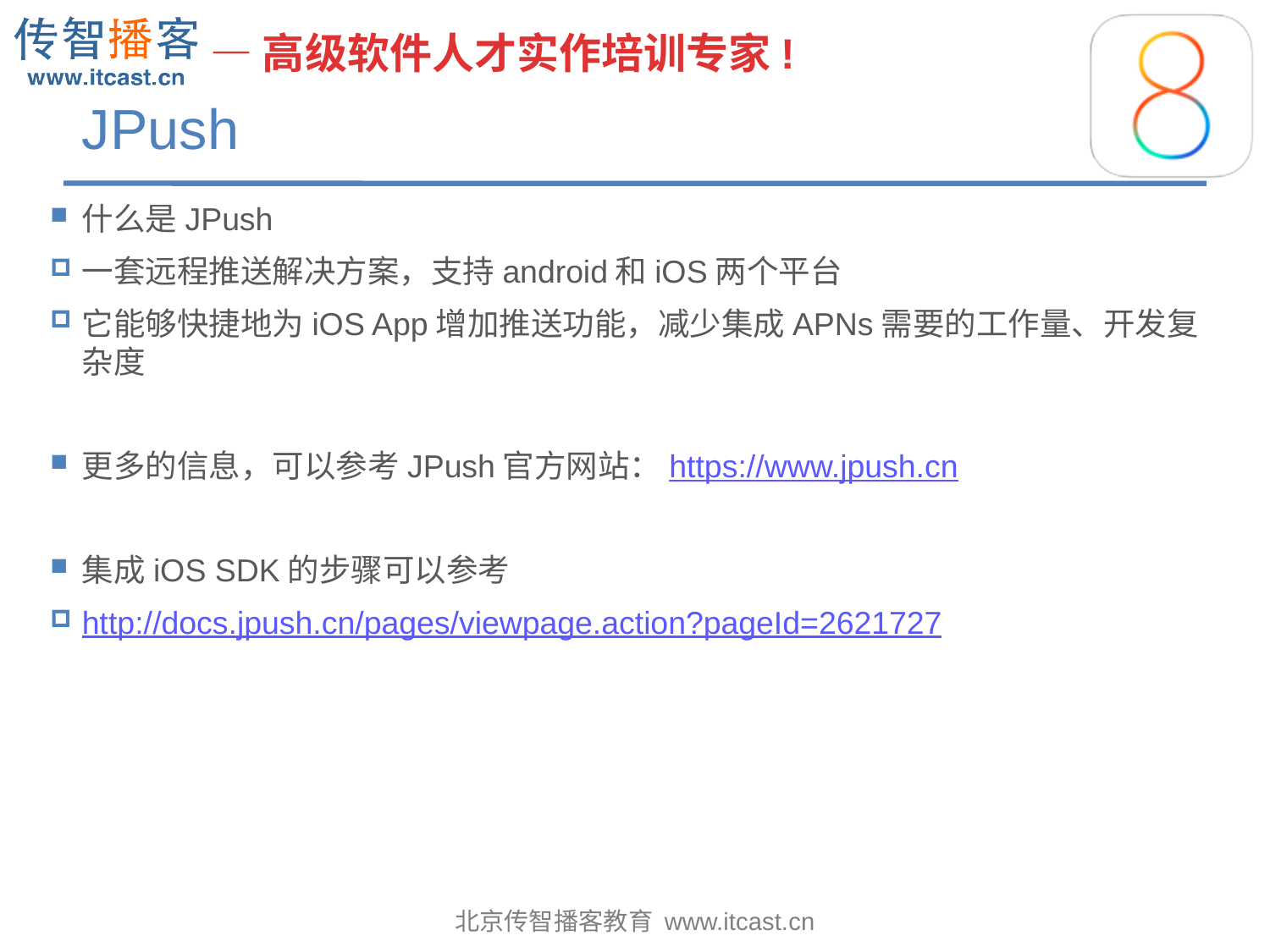

# JPush
什么是JPush
一套远程推送解决方案，支持android和iOS两个平台
它能够快捷地为iOS App增加推送功能，减少集成APNs需要的工作量、开发复杂度

更多的信息，可以参考JPush官方网站：https://www.jpush.cn

集成iOS SDK的步骤可以参考
http://docs.jpush.cn/pages/viewpage.action?pageId=2621727